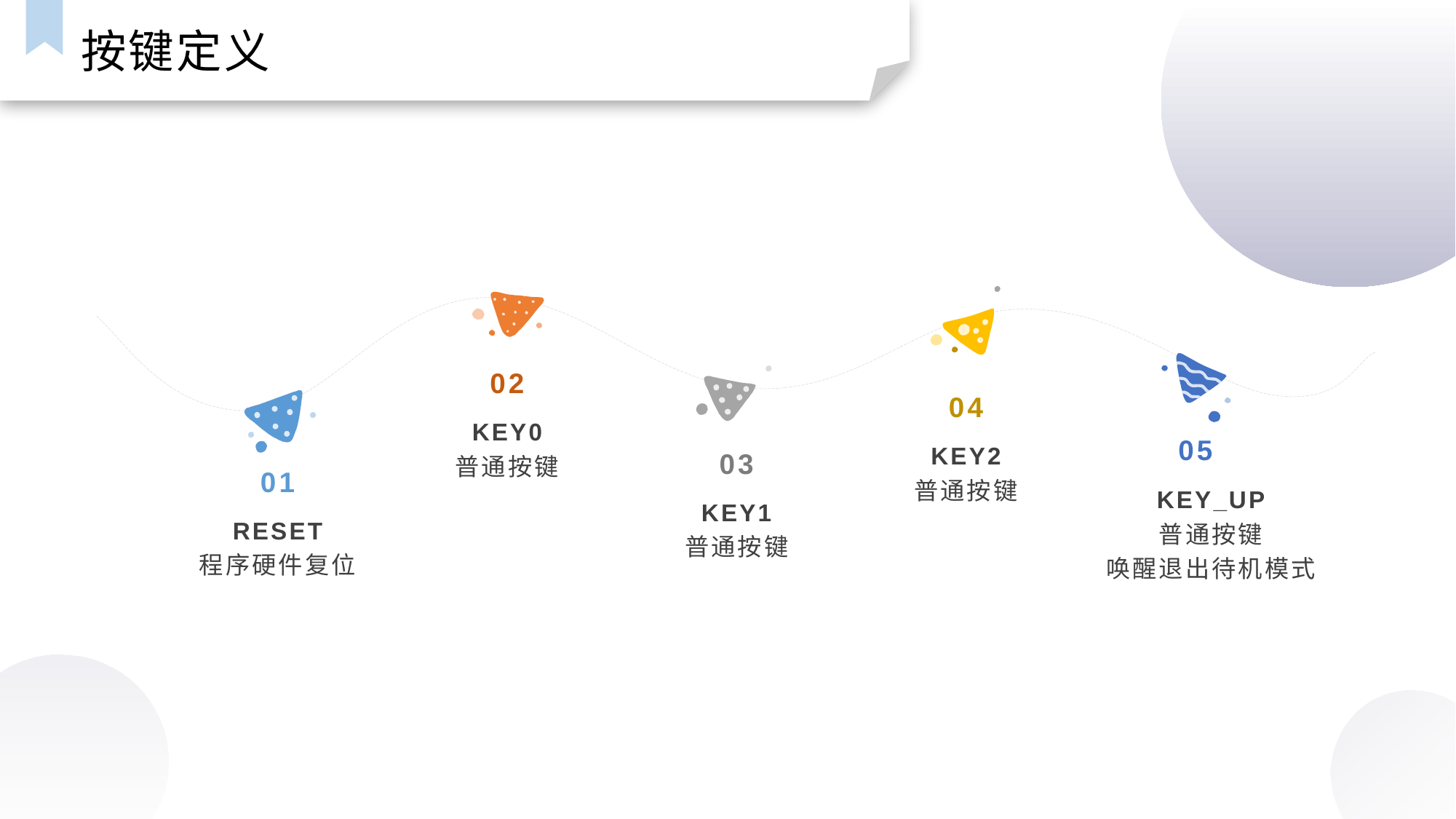

按键定义

02

04

KEY0
普通按键

05
KEY2
普通按键

03

01
KEY_UP
普通按键
唤醒退出待机模式
KEY1
普通按键
RESET
程序硬件复位